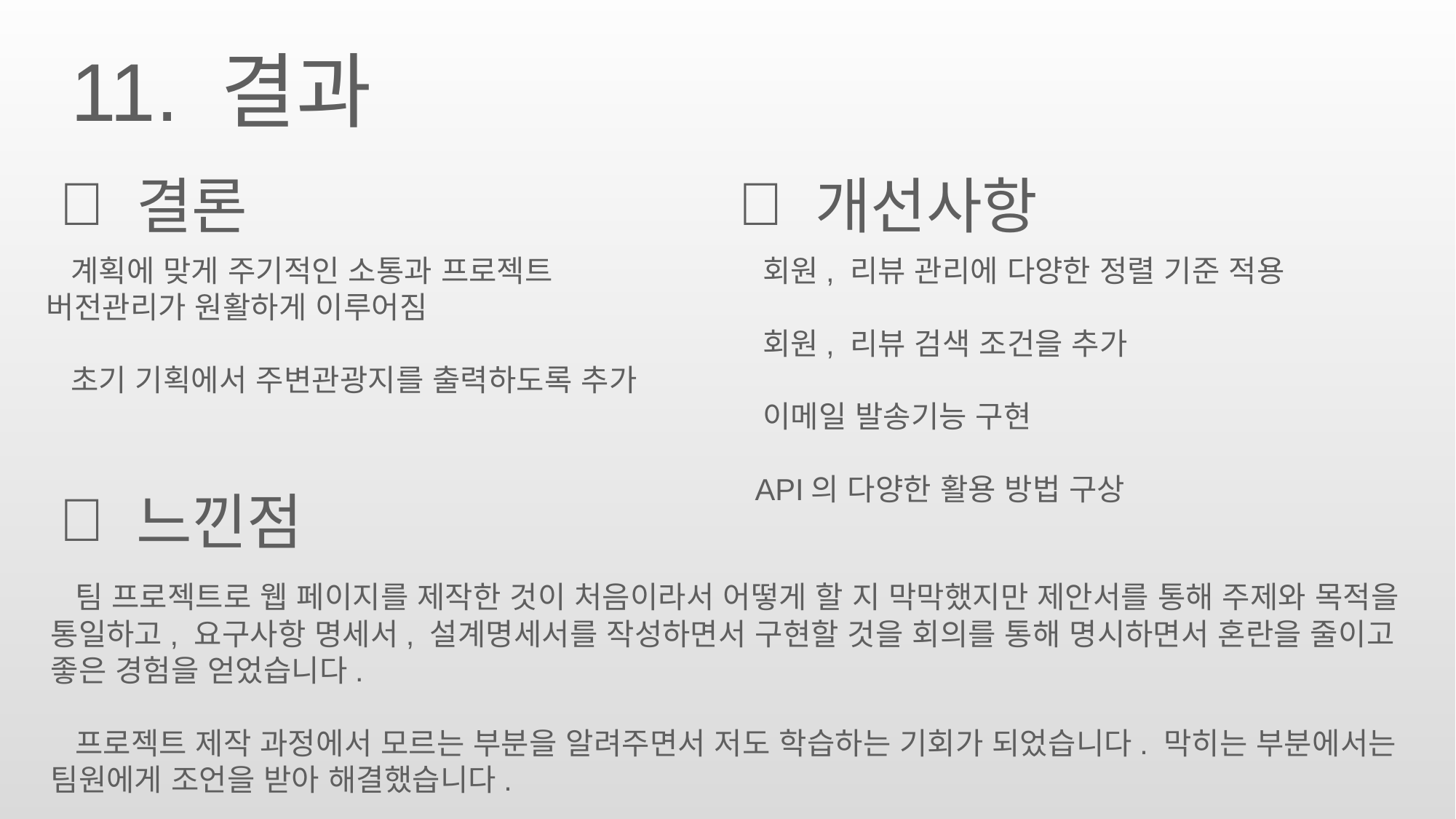

11. 결과
 결론
 개선사항
  계획에 맞게 주기적인 소통과 프로젝트 버전관리가 원활하게 이루어짐

  초기 기획에서 주변관광지를 출력하도록 추가
  회원, 리뷰 관리에 다양한 정렬 기준 적용

  회원, 리뷰 검색 조건을 추가

  이메일 발송기능 구현

  API의 다양한 활용 방법 구상
 느낀점
  팀 프로젝트로 웹 페이지를 제작한 것이 처음이라서 어떻게 할 지 막막했지만 제안서를 통해 주제와 목적을 통일하고, 요구사항 명세서, 설계명세서를 작성하면서 구현할 것을 회의를 통해 명시하면서 혼란을 줄이고 좋은 경험을 얻었습니다.

  프로젝트 제작 과정에서 모르는 부분을 알려주면서 저도 학습하는 기회가 되었습니다. 막히는 부분에서는 팀원에게 조언을 받아 해결했습니다.